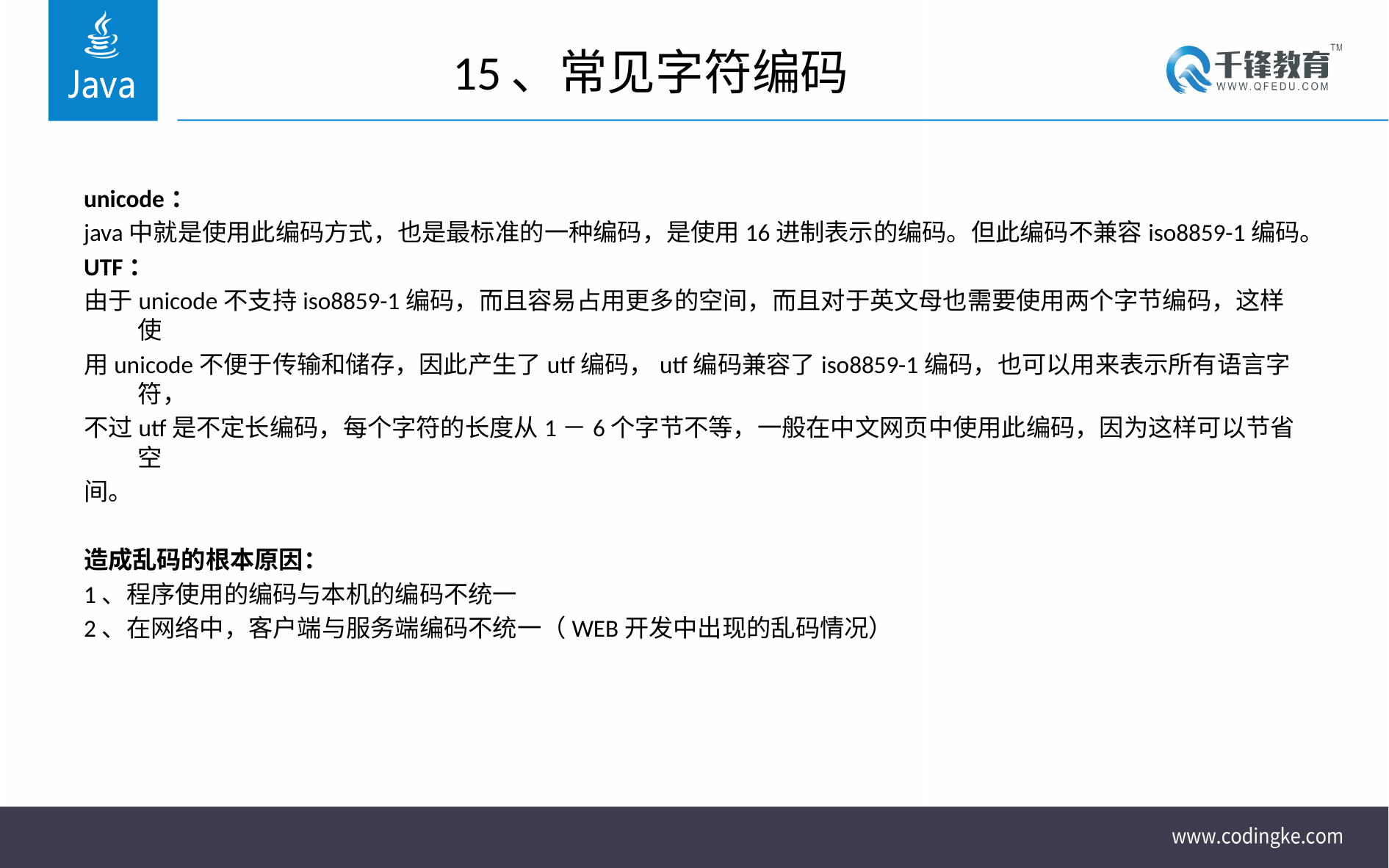

# 15、常见字符编码
unicode：
java中就是使用此编码方式，也是最标准的一种编码，是使用16进制表示的编码。但此编码不兼容iso8859-1编码。
UTF：
由于unicode不支持iso8859-1编码，而且容易占用更多的空间，而且对于英文母也需要使用两个字节编码，这样使
用unicode不便于传输和储存，因此产生了utf编码，utf编码兼容了iso8859-1编码，也可以用来表示所有语言字符，
不过utf是不定长编码，每个字符的长度从1－6个字节不等，一般在中文网页中使用此编码，因为这样可以节省空
间。

造成乱码的根本原因：
1、程序使用的编码与本机的编码不统一
2、在网络中，客户端与服务端编码不统一（WEB开发中出现的乱码情况）